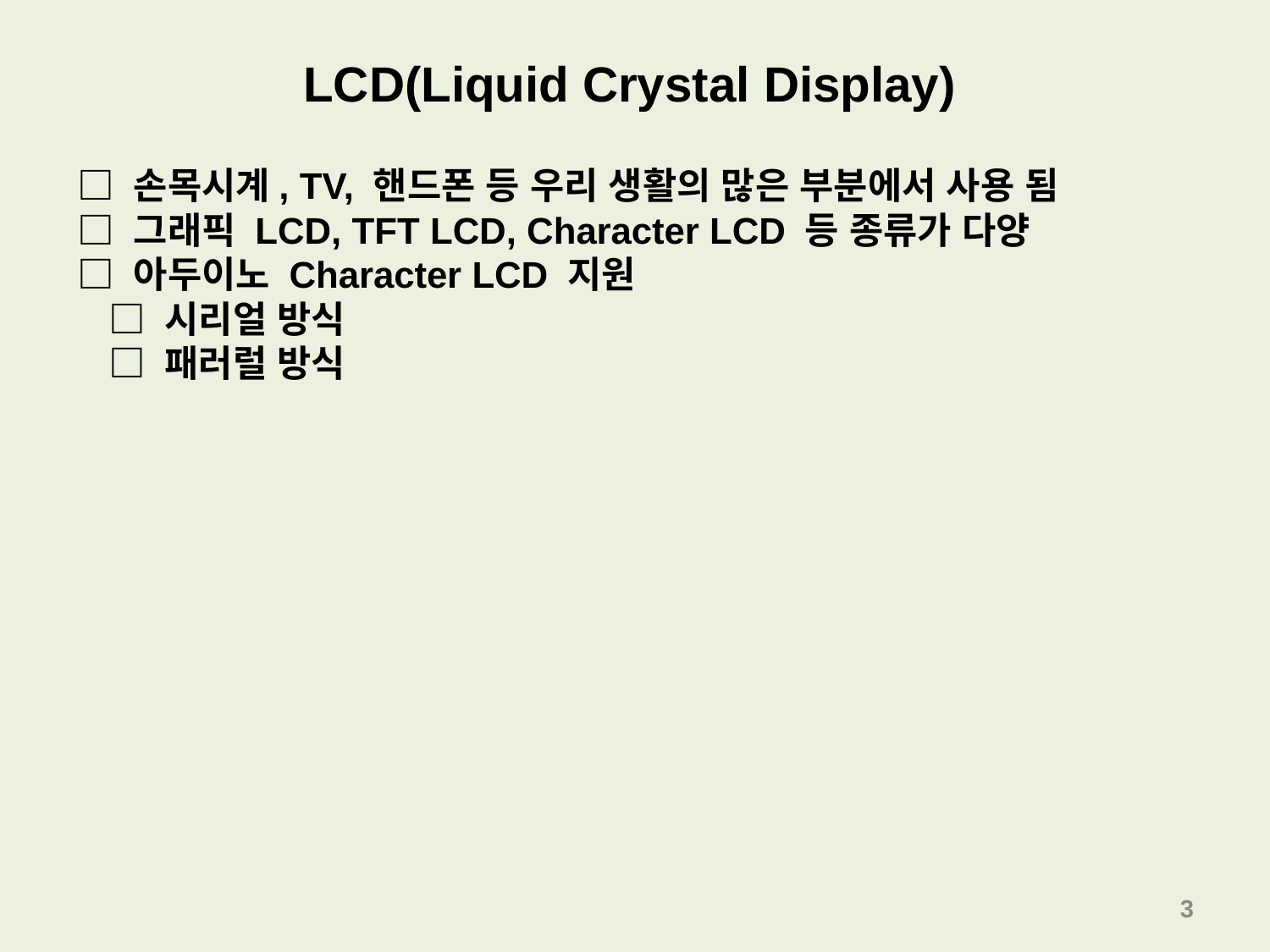

LCD(Liquid Crystal Display)
□ 손목시계, TV, 핸드폰 등 우리 생활의 많은 부분에서 사용 됨
□ 그래픽 LCD, TFT LCD, Character LCD 등 종류가 다양
□ 아두이노 Character LCD 지원
   □ 시리얼 방식
   □ 패러럴 방식

3